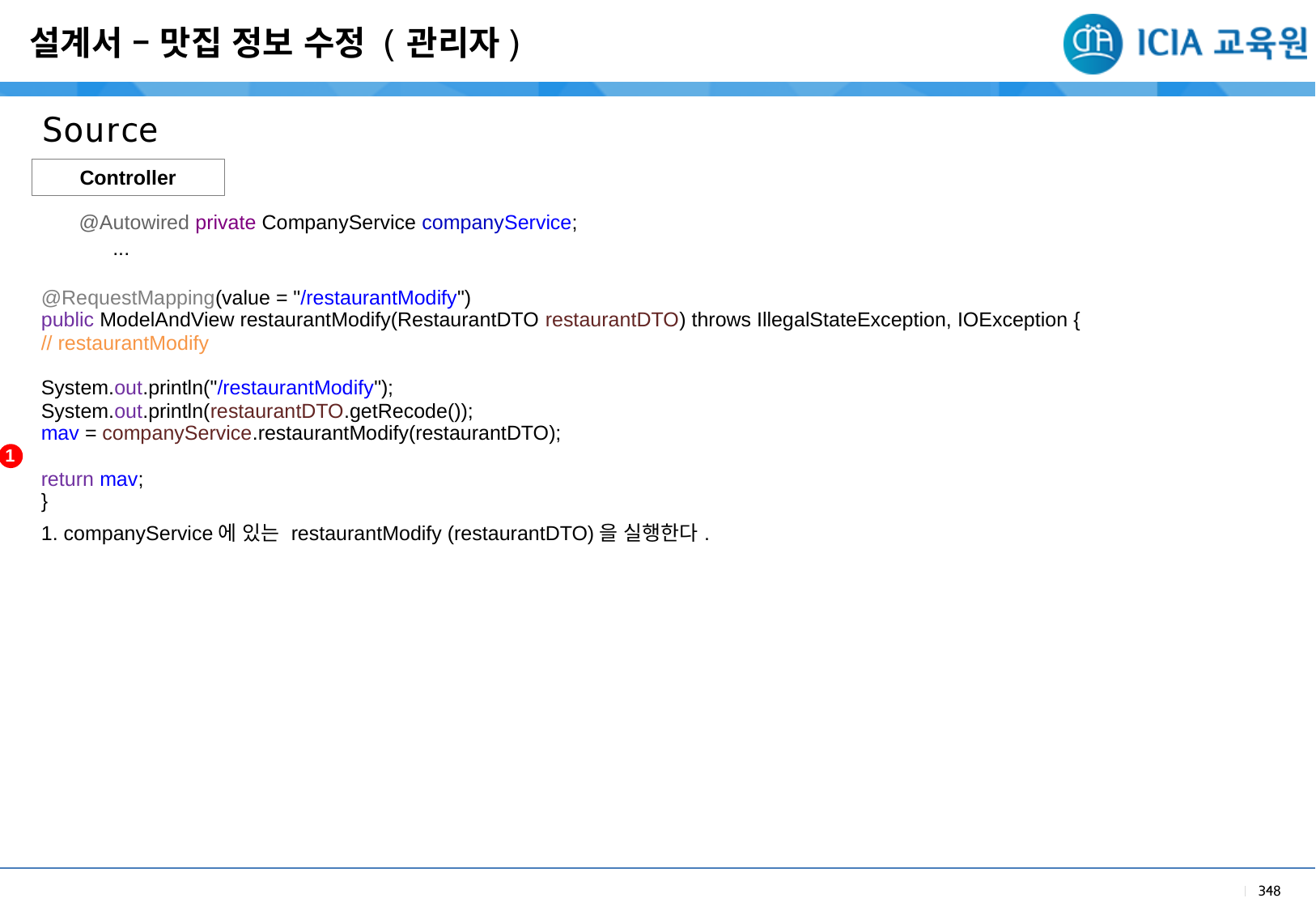

설계서 – 맛집 정보 수정 (관리자)
Source
Controller
| @Autowired private CompanyService companyService; ... @RequestMapping(value = "/restaurantModify") public ModelAndView restaurantModify(RestaurantDTO restaurantDTO) throws IllegalStateException, IOException { // restaurantModify System.out.println("/restaurantModify"); System.out.println(restaurantDTO.getRecode()); mav = companyService.restaurantModify(restaurantDTO); return mav; } |
| --- |
| 1. companyService에 있는 restaurantModify (restaurantDTO)을 실행한다. |
1